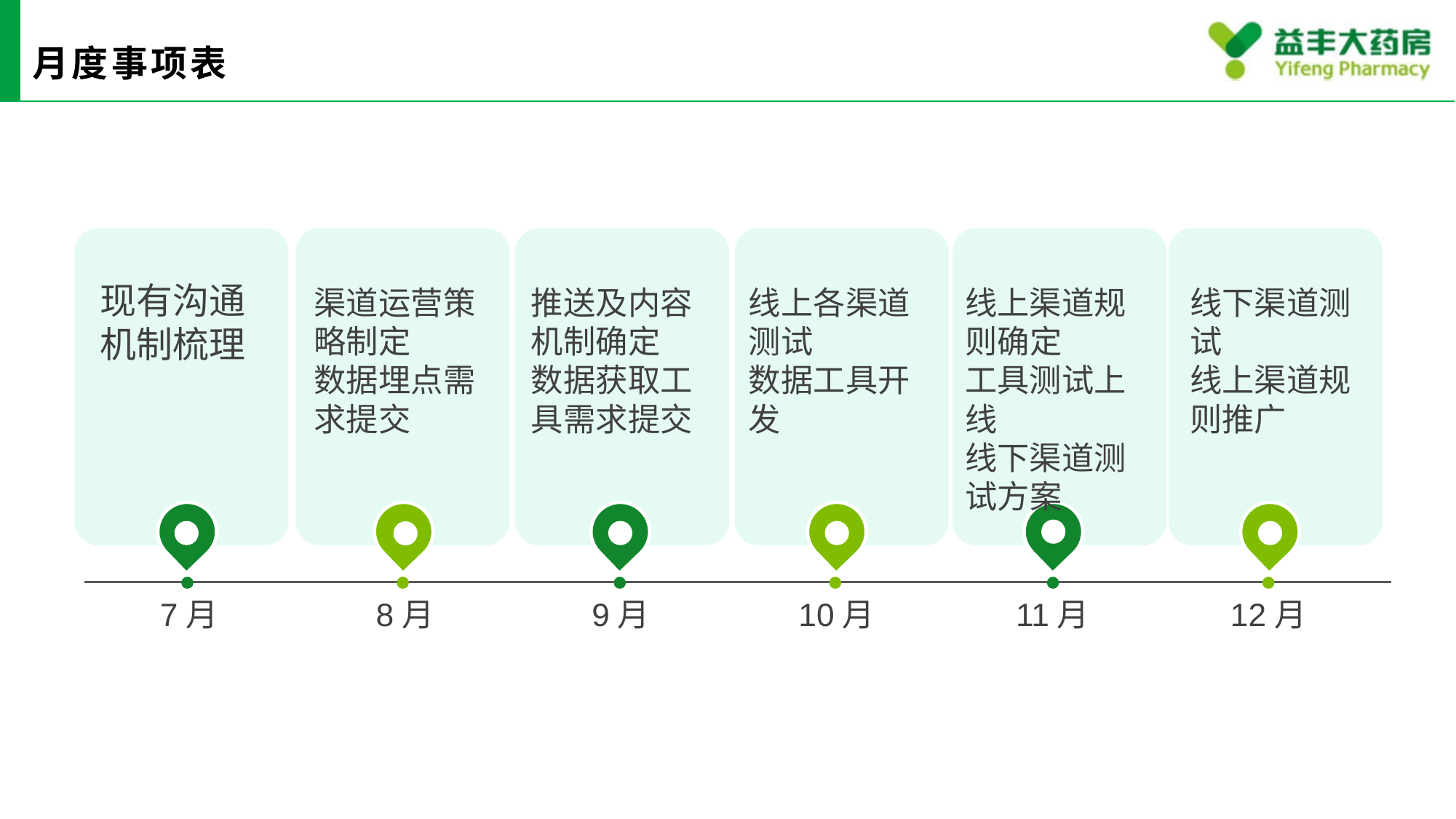

# 月度事项表

现有沟通机制梳理

7月
8月
9月
10月
11月
12月
渠道运营策略制定
数据埋点需求提交
推送及内容机制确定
数据获取工具需求提交
线上各渠道测试
数据工具开发
线上渠道规则确定
工具测试上线
线下渠道测试方案
线下渠道测试
线上渠道规则推广